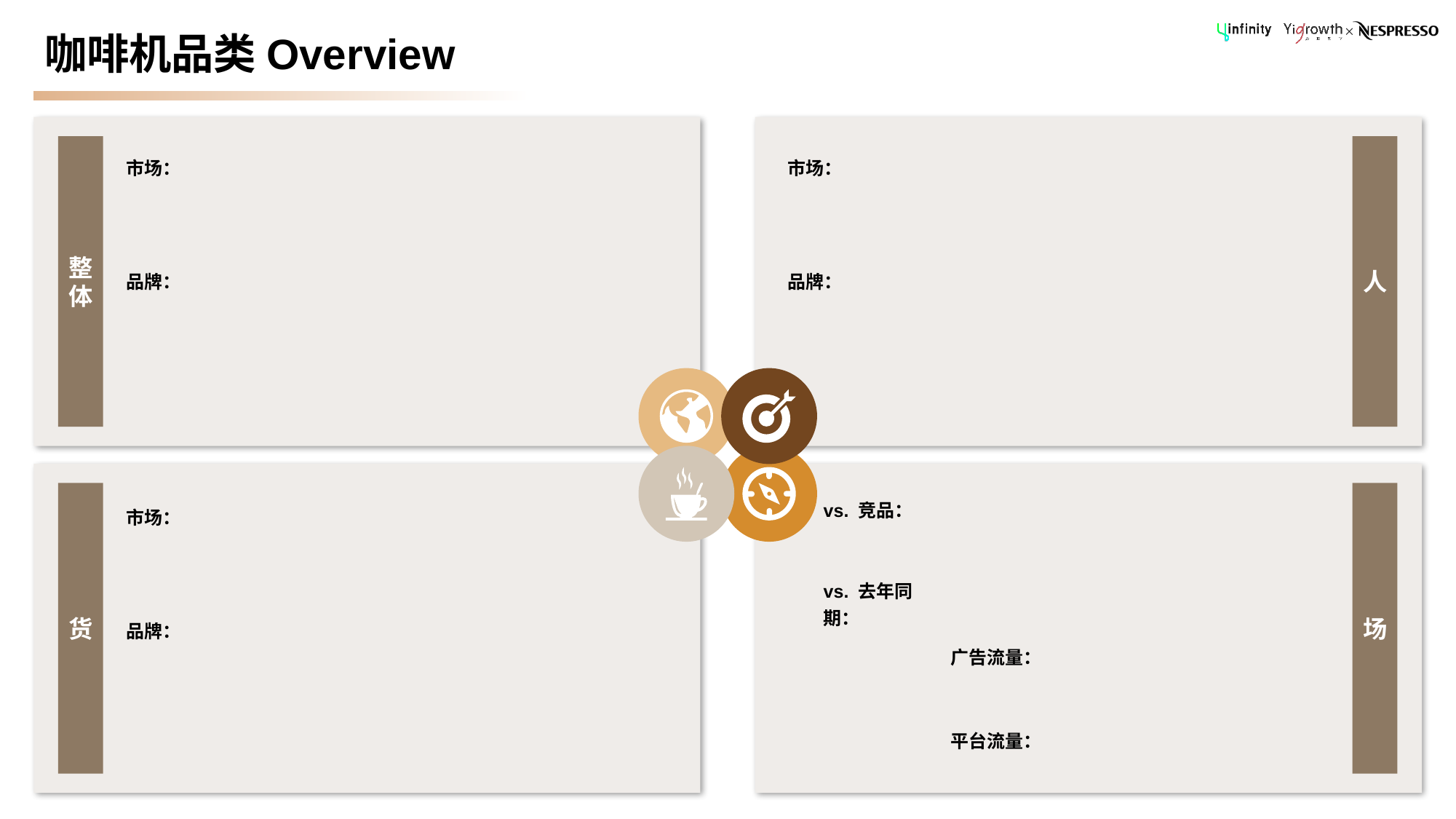

# 咖啡机品类Overview
| 市场： |  |
| --- | --- |
|  |  |
| 品牌： |  |
|  |  |
|  |  |
| 市场： |  |
| --- | --- |
|  |  |
| 品牌： |  |
|  |  |
|  |  |
| 市场： |  |
| --- | --- |
|  |  |
| 品牌： |  |
|  |  |
|  |  |
| vs. 竞品： |  |
| --- | --- |
|  |  |
| vs. 去年同期： |  |
|  | 广告流量： |
|  |  |
|  | 平台流量： |
|  |  |